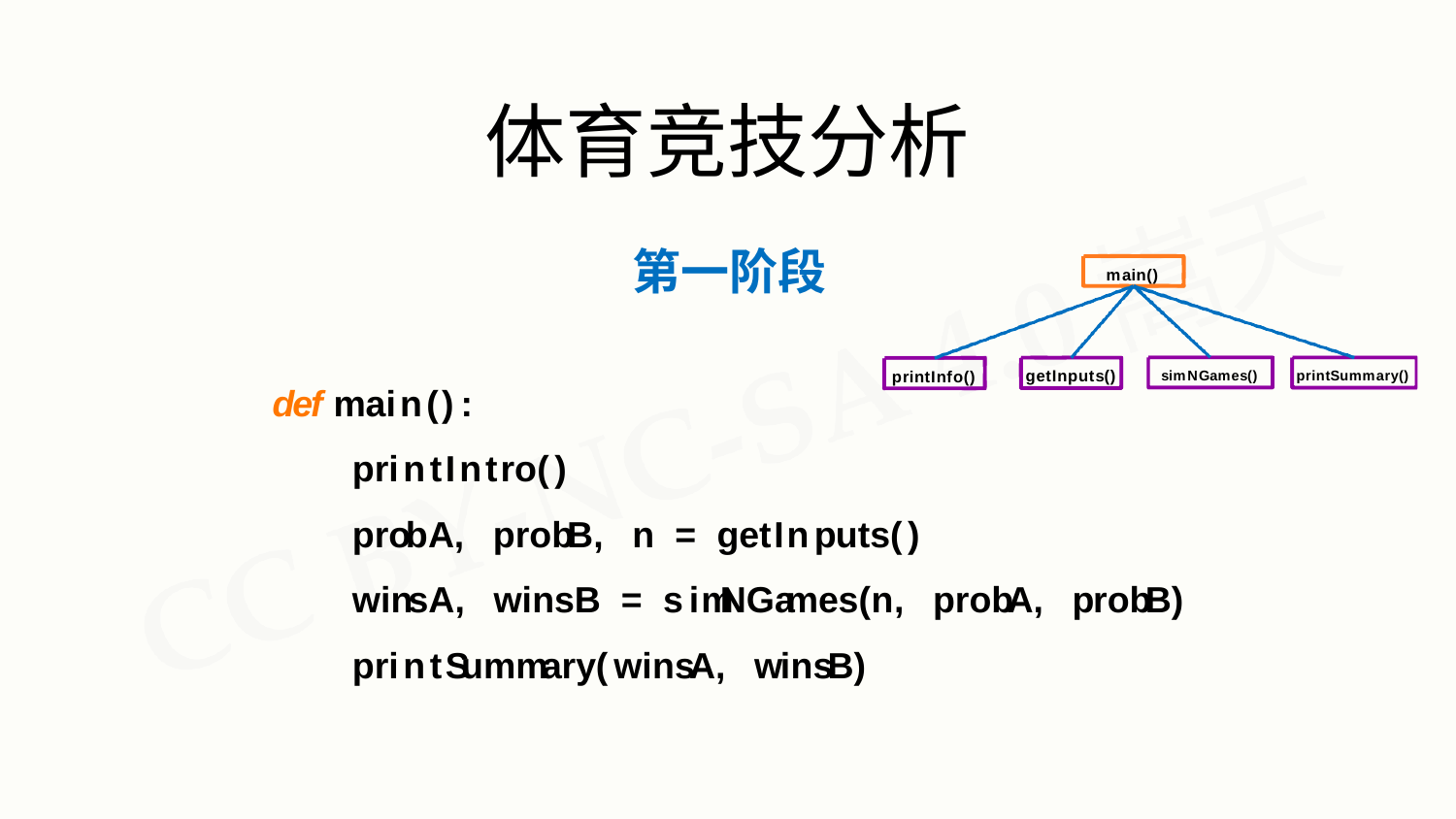

# 体育竞技分析

第一阶段
def main():
printIntro()
probA,  probB,  n  =  getInputs()
winsA,  winsB  =  simNGames(n,  probA,  probB) printSummary(winsA,  winsB)
main()
getInputs()
printInfo()
simNGames()
printSummary()